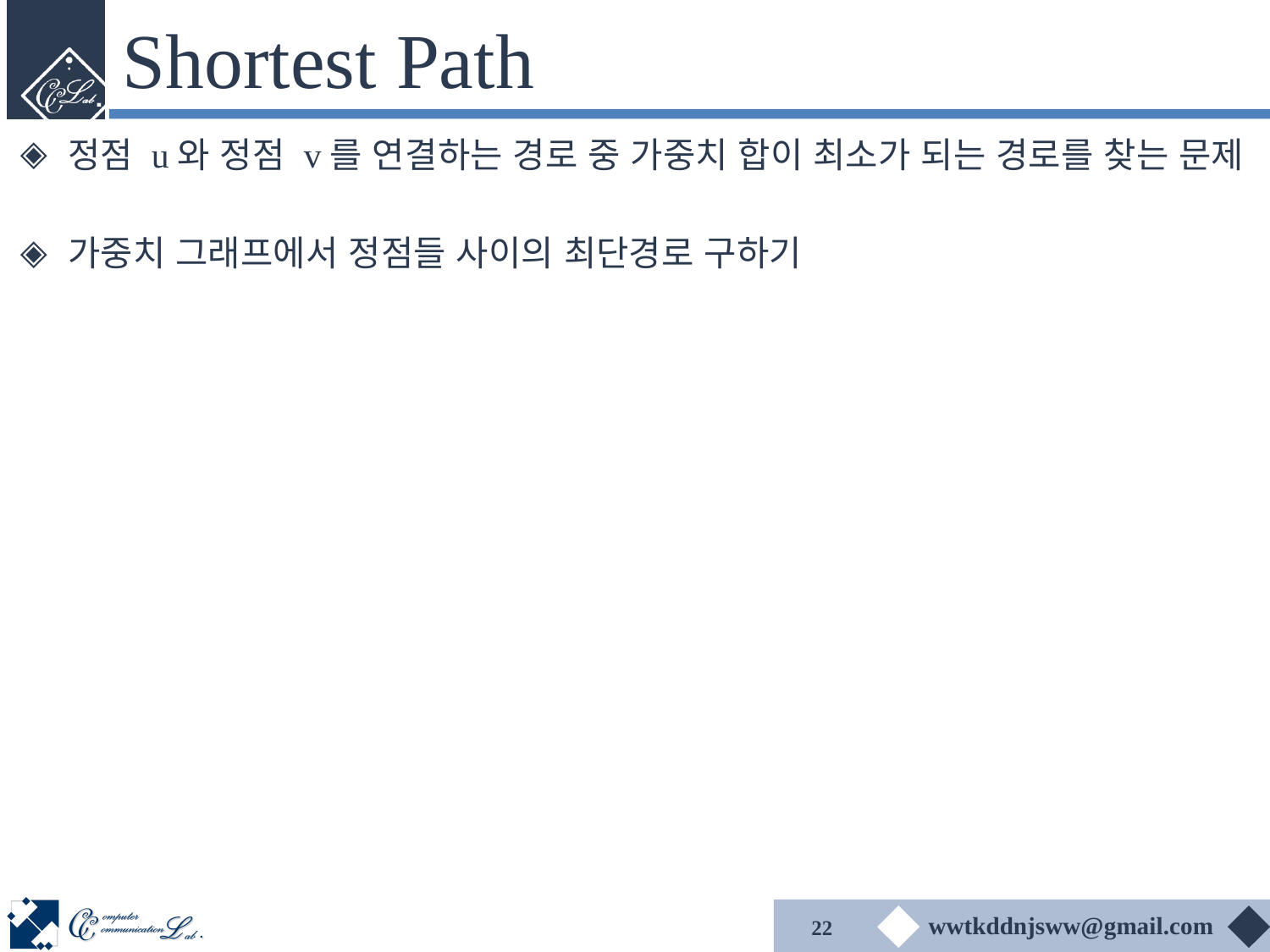

# Shortest Path
정점 u와 정점 v를 연결하는 경로 중 가중치 합이 최소가 되는 경로를 찾는 문제

가중치 그래프에서 정점들 사이의 최단경로 구하기